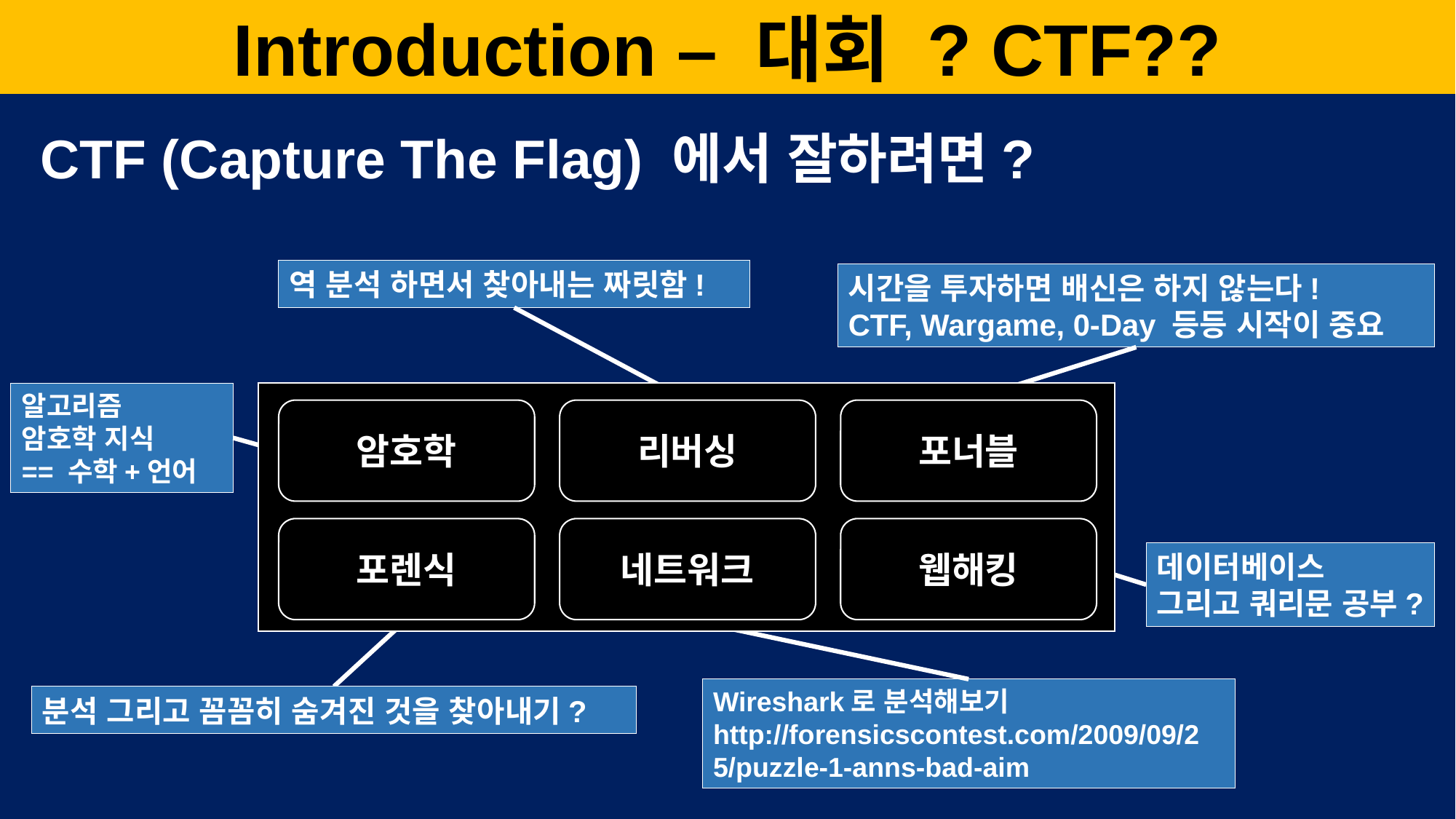

Introduction – 대회 ? CTF??
CTF (Capture The Flag) 에서 잘하려면?
역 분석 하면서 찾아내는 짜릿함!
시간을 투자하면 배신은 하지 않는다!
CTF, Wargame, 0-Day 등등 시작이 중요

암호학
리버싱
포너블
포렌식
웹해킹
네트워크
알고리즘
암호학 지식
== 수학+언어
데이터베이스
그리고 쿼리문 공부?
Wireshark로 분석해보기
http://forensicscontest.com/2009/09/2
5/puzzle-1-anns-bad-aim
분석 그리고 꼼꼼히 숨겨진 것을 찾아내기?